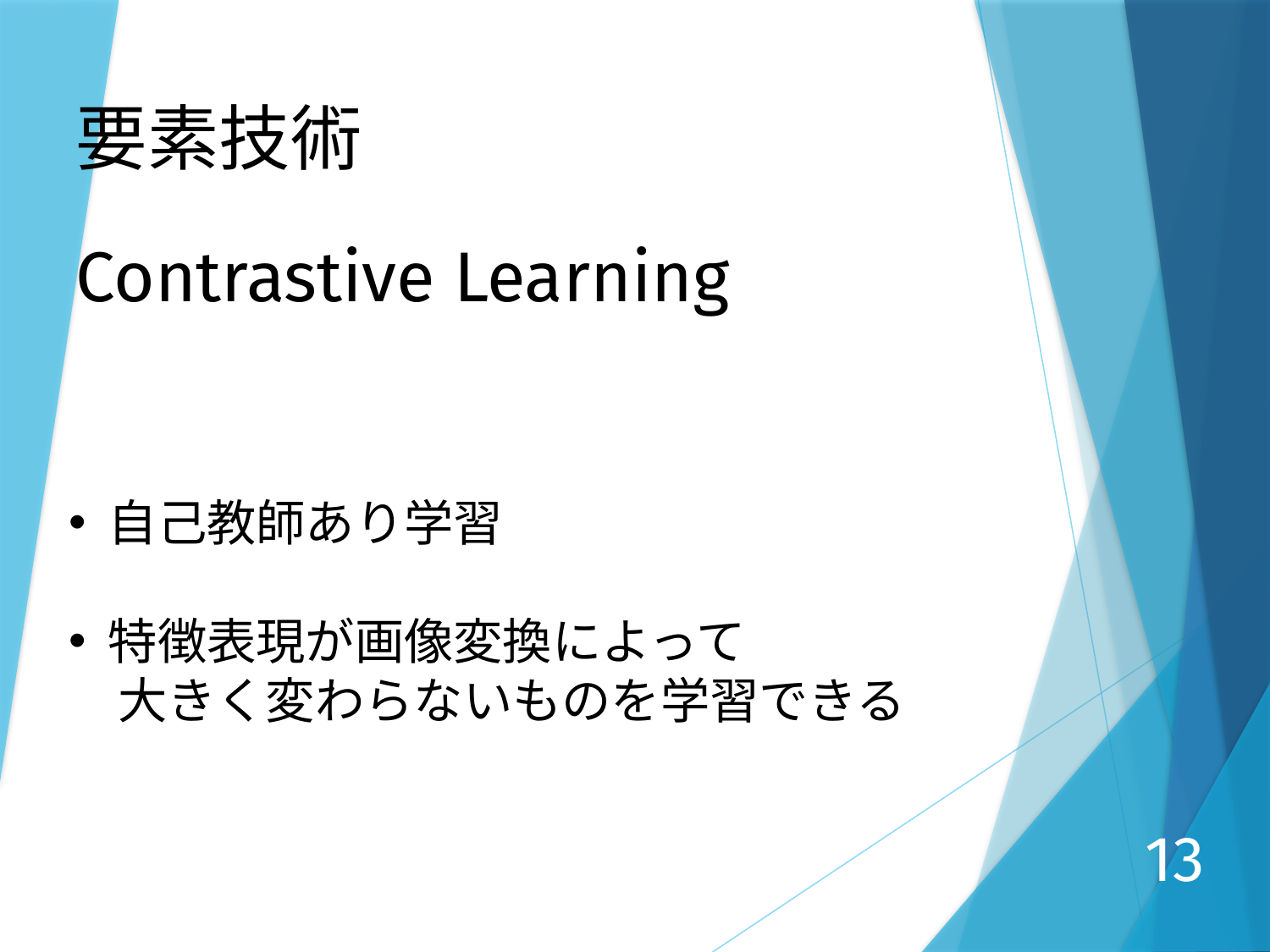

要素技術
Contrastive Learning

自己教師あり学習

特徴表現が画像変換によって
　大きく変わらないものを学習できる

13